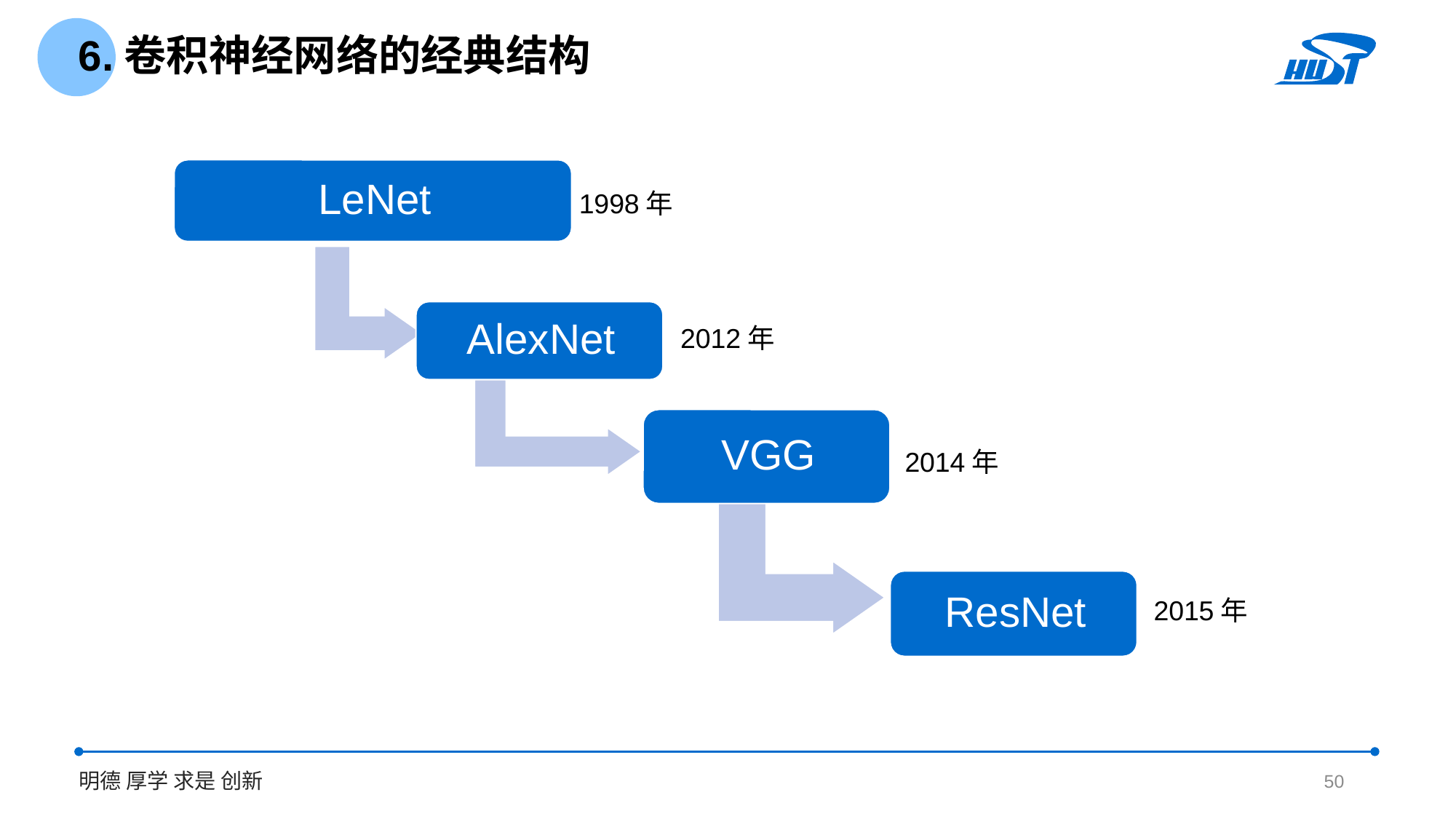

6.卷积神经网络的经典结构
LeNet
AlexNet
VGG
ResNet
1998年
2012年
2014年
2015年
50